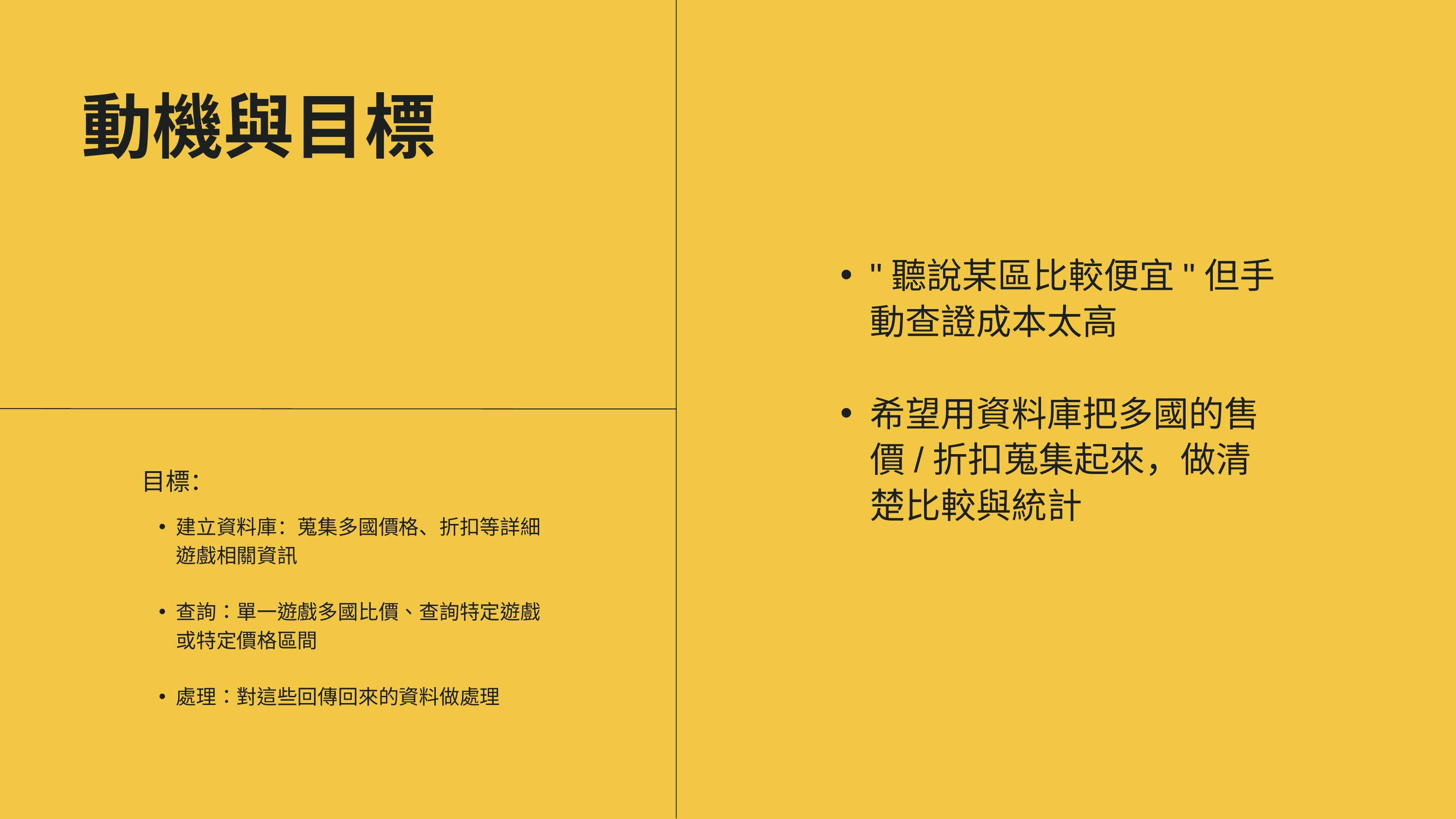

動機與目標
"聽說某區比較便宜"但手動查證成本太高

希望用資料庫把多國的售價/折扣蒐集起來，做清楚比較與統計

目標：
建立資料庫：蒐集多國價格、折扣等詳細遊戲相關資訊

查詢：單一遊戲多國比價、查詢特定遊戲或特定價格區間

處理：對這些回傳回來的資料做處理